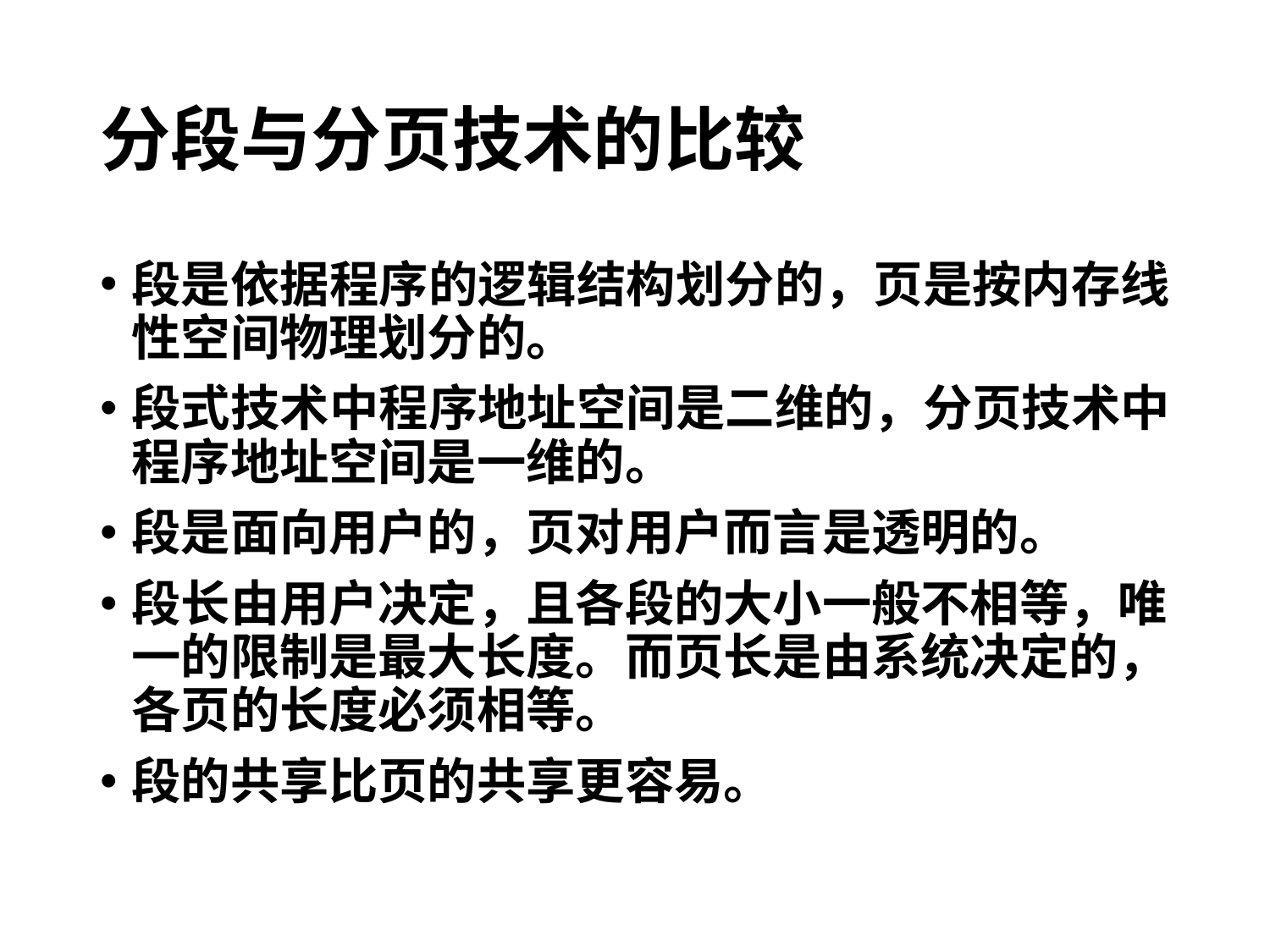

# 分段与分页技术的比较
段是依据程序的逻辑结构划分的，页是按内存线性空间物理划分的。
段式技术中程序地址空间是二维的，分页技术中程序地址空间是一维的。
段是面向用户的，页对用户而言是透明的。
段长由用户决定，且各段的大小一般不相等，唯一的限制是最大长度。而页长是由系统决定的，各页的长度必须相等。
段的共享比页的共享更容易。